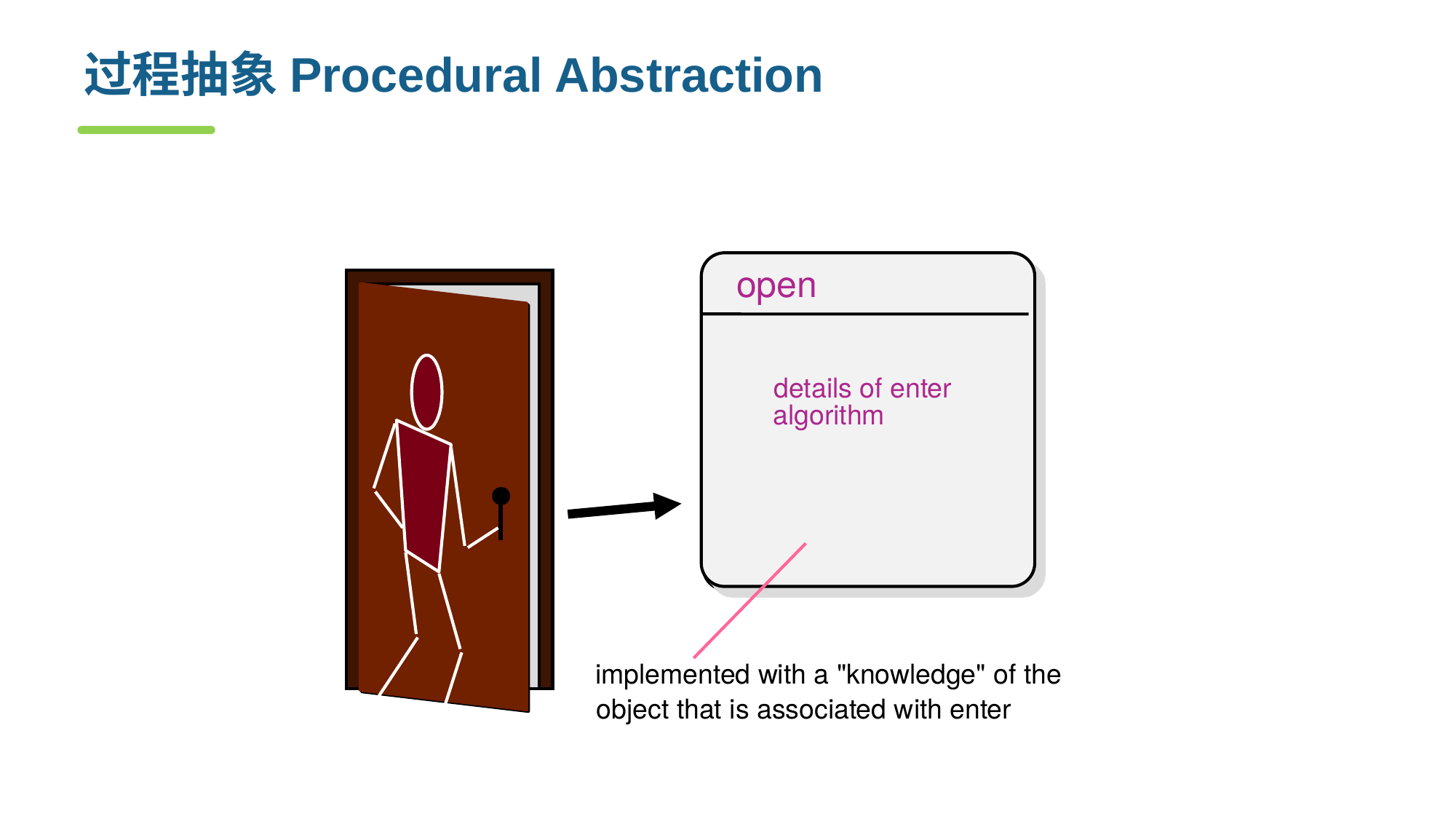

# 过程抽象Procedural Abstraction

open

details of enter
algorithm

implemented with a "knowledge" of the

object that is associated with enter

7